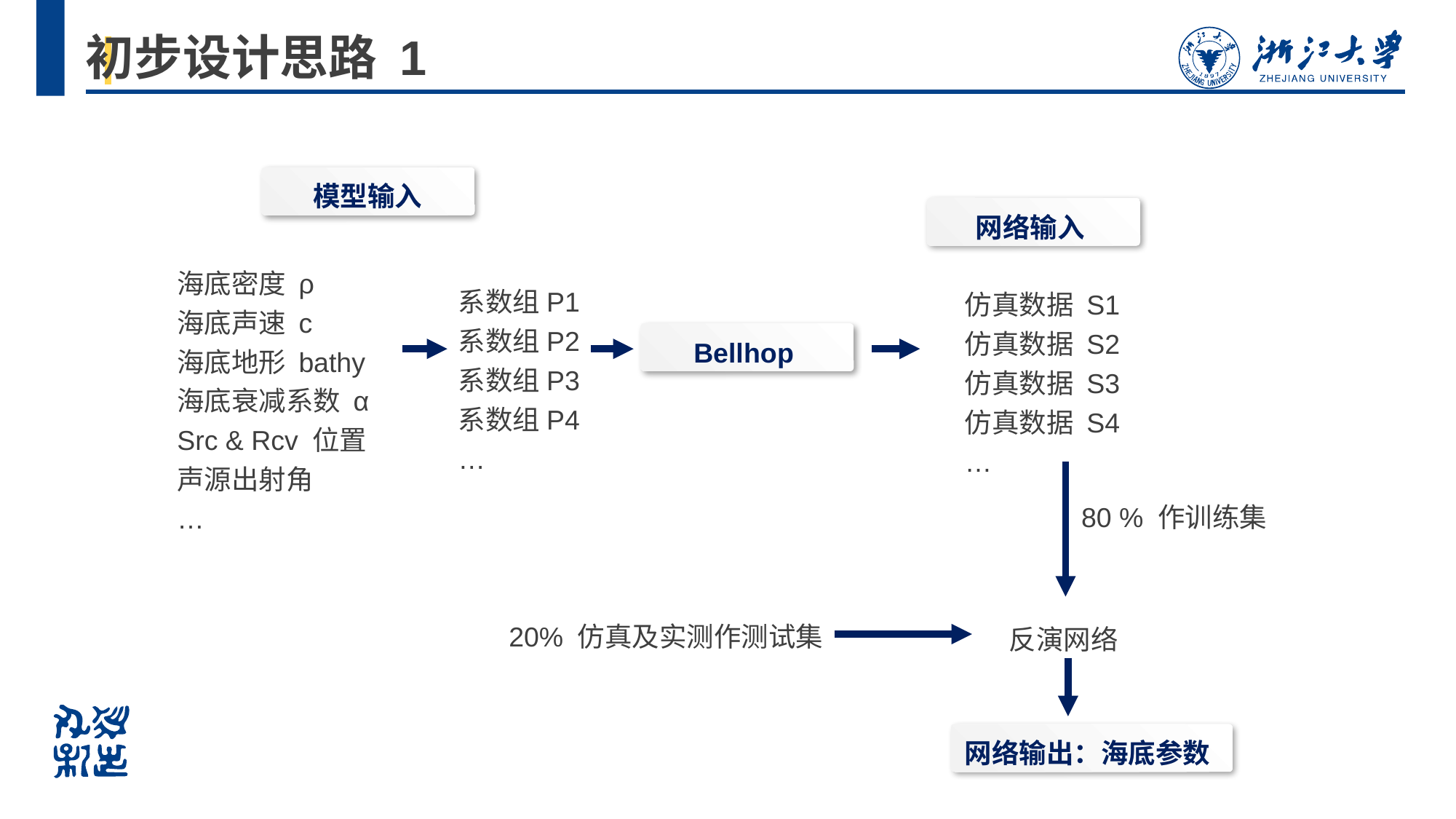

# 初步设计思路 1
模型输入

网络输入

海底密度 ρ
海底声速 c
海底地形 bathy
海底衰减系数 α
Src & Rcv 位置
声源出射角
…
系数组P1
系数组P2
系数组P3
系数组P4
…
仿真数据 S1
仿真数据 S2
仿真数据 S3
仿真数据 S4
…

Bellhop

80 % 作训练集
反演网络
20% 仿真及实测作测试集
网络输出：海底参数